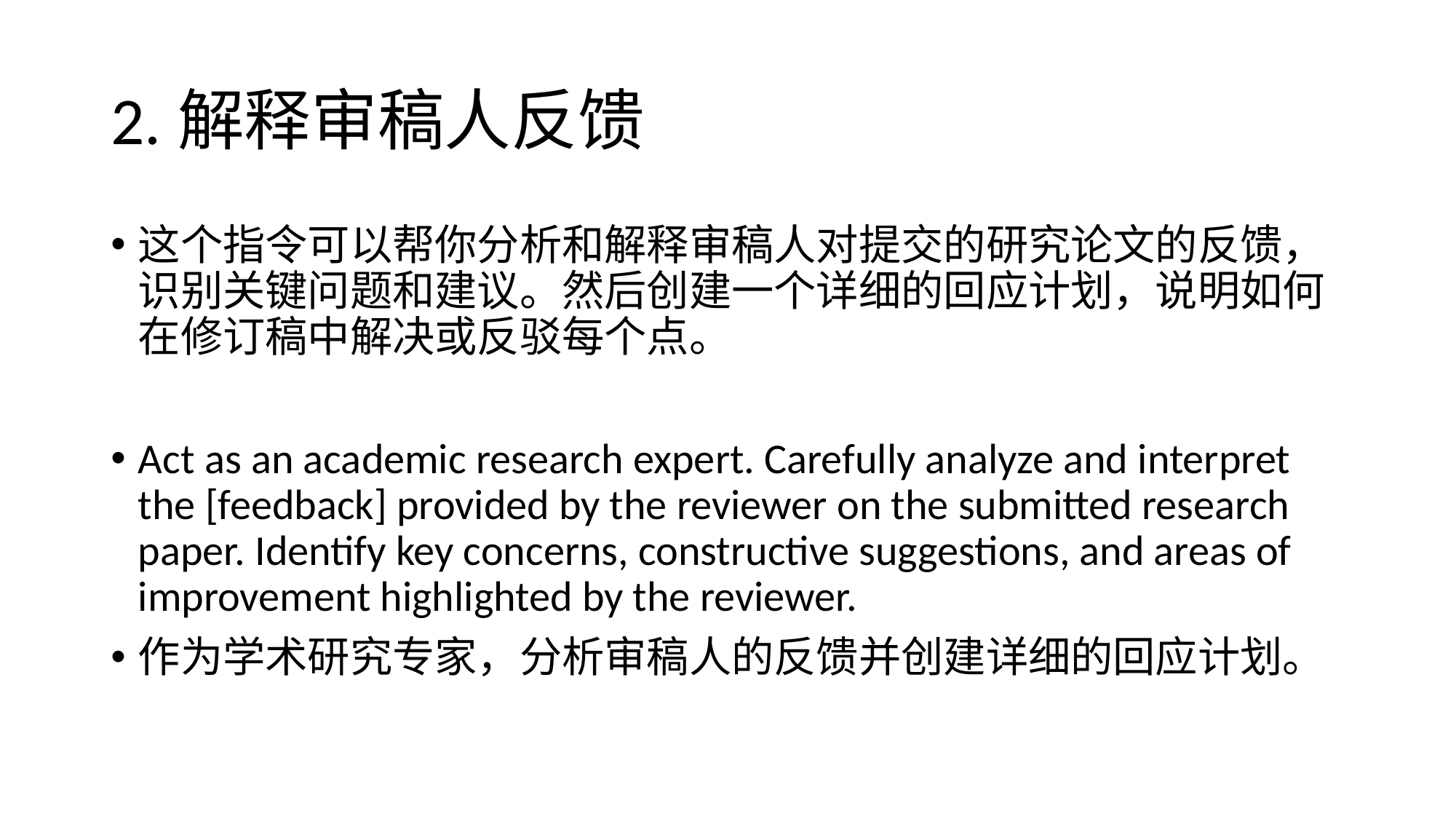

# 2.解释审稿人反馈
这个指令可以帮你分析和解释审稿人对提交的研究论文的反馈，识别关键问题和建议。然后创建一个详细的回应计划，说明如何在修订稿中解决或反驳每个点。

Act as an academic research expert. Carefully analyze and interpret the [feedback] provided by the reviewer on the submitted research paper. Identify key concerns, constructive suggestions, and areas of improvement highlighted by the reviewer.
作为学术研究专家，分析审稿人的反馈并创建详细的回应计划。